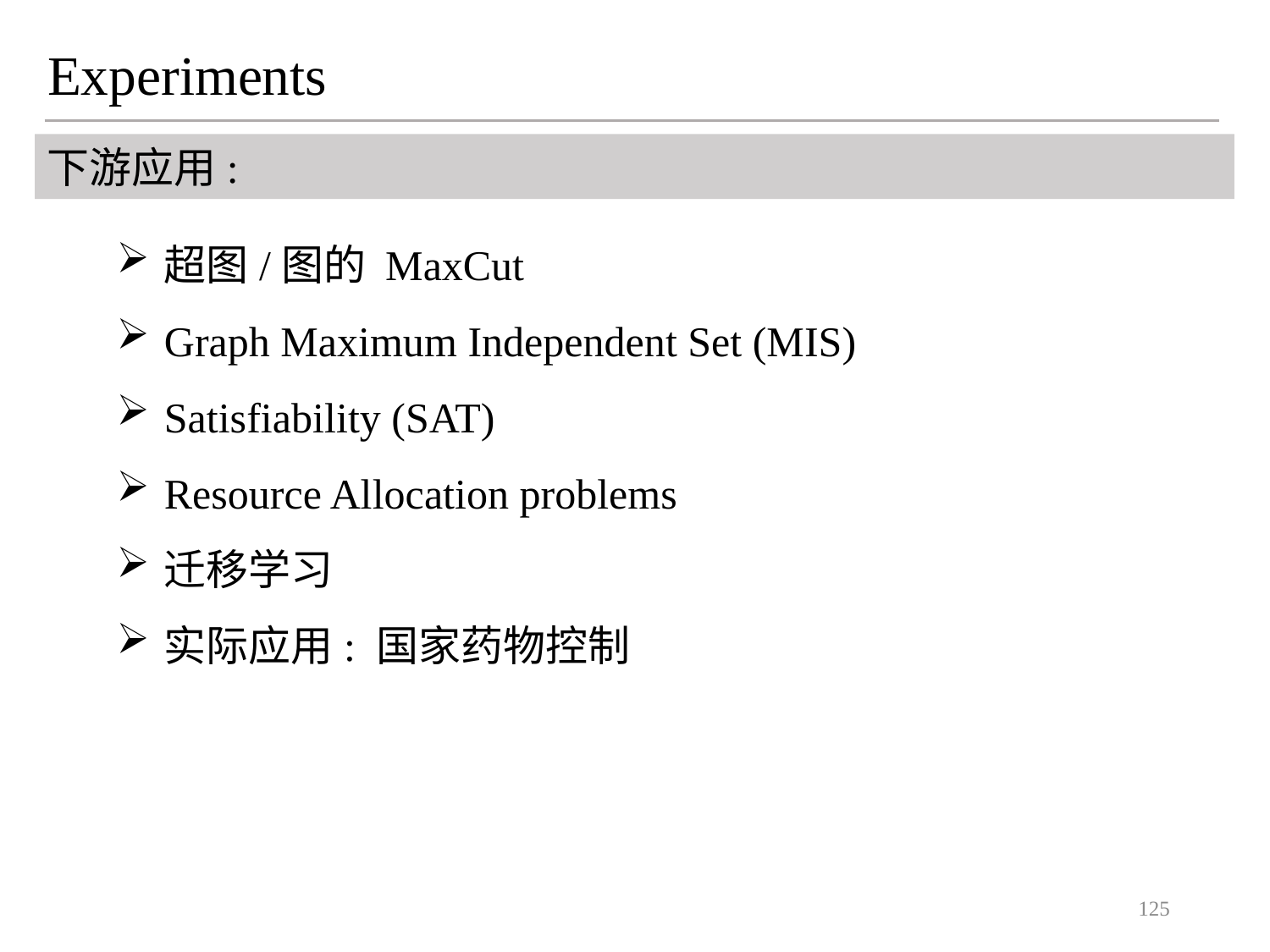

Experiments
下游应用:

超图/图的 MaxCut
Graph Maximum Independent Set (MIS)
Satisfiability (SAT)
Resource Allocation problems
迁移学习
实际应用: 国家药物控制

125